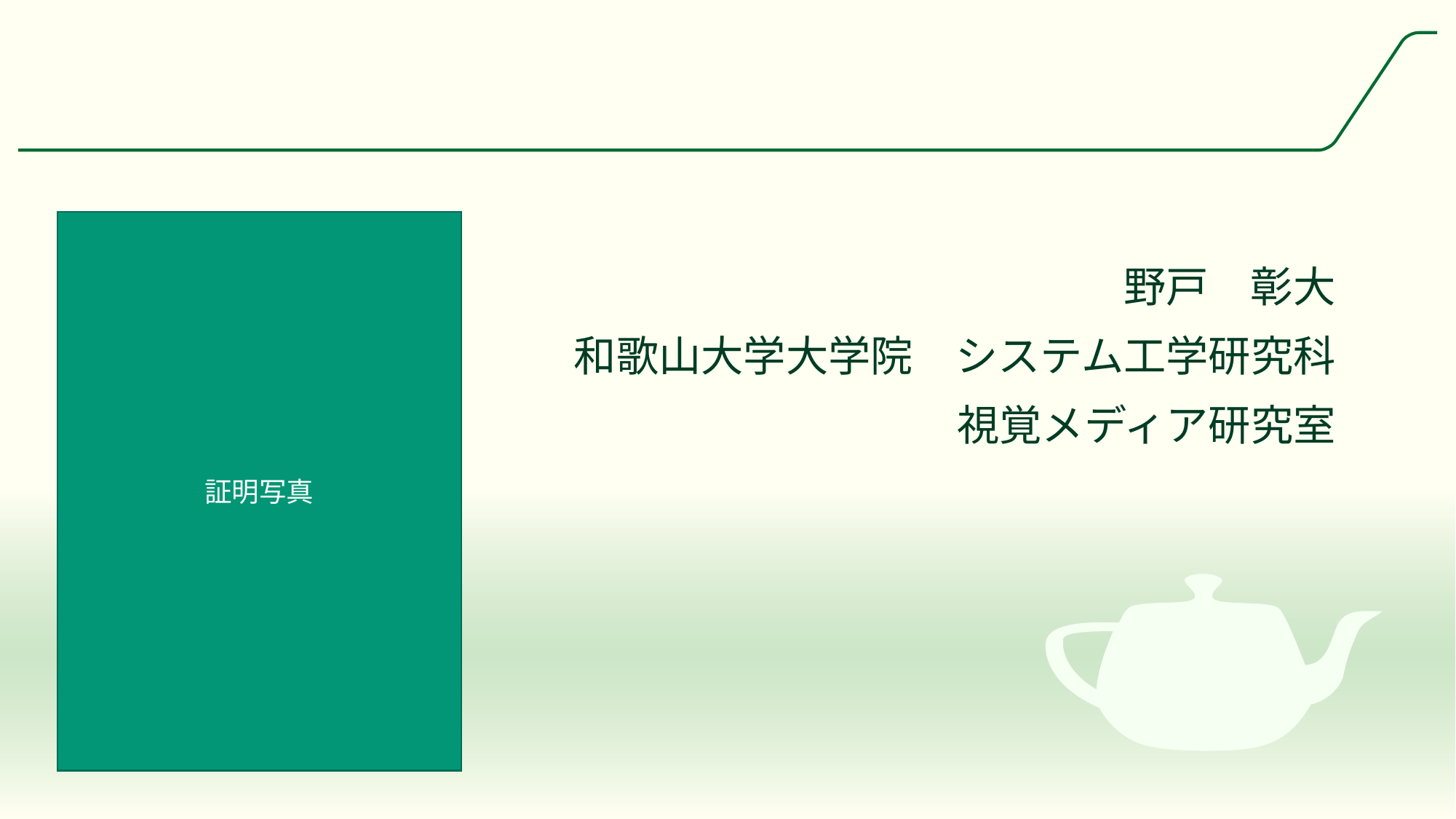

#
証明写真
野戸　彰大
和歌山大学大学院　システム工学研究科
視覚メディア研究室